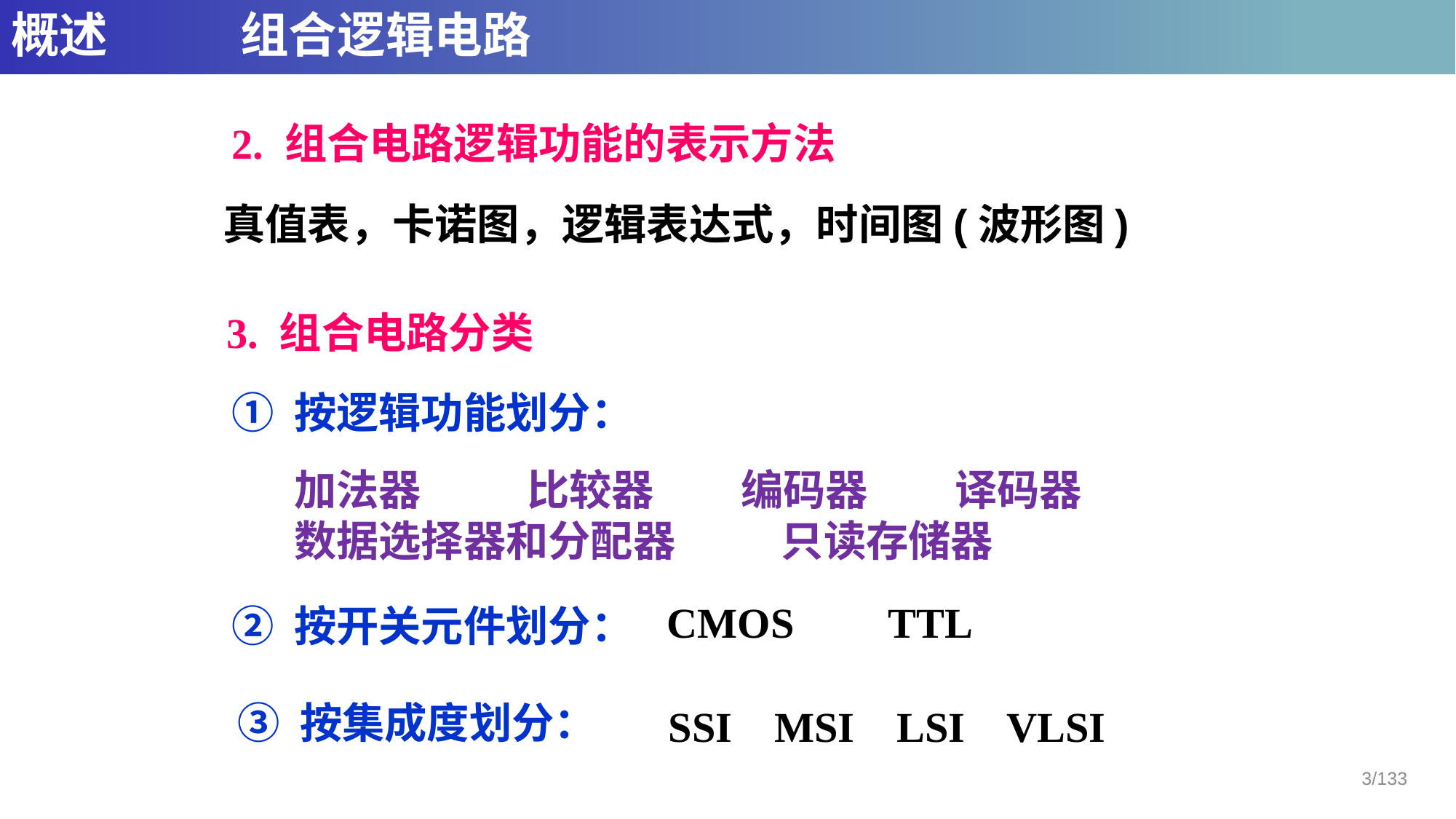

# 概述		 组合逻辑电路
2. 组合电路逻辑功能的表示方法
真值表，卡诺图，逻辑表达式，时间图(波形图)
3. 组合电路分类
① 按逻辑功能划分：
加法器           比较器         编码器         译码器
数据选择器和分配器           只读存储器
CMOS         TTL
② 按开关元件划分：
③ 按集成度划分：
SSI    MSI    LSI    VLSI
3/133